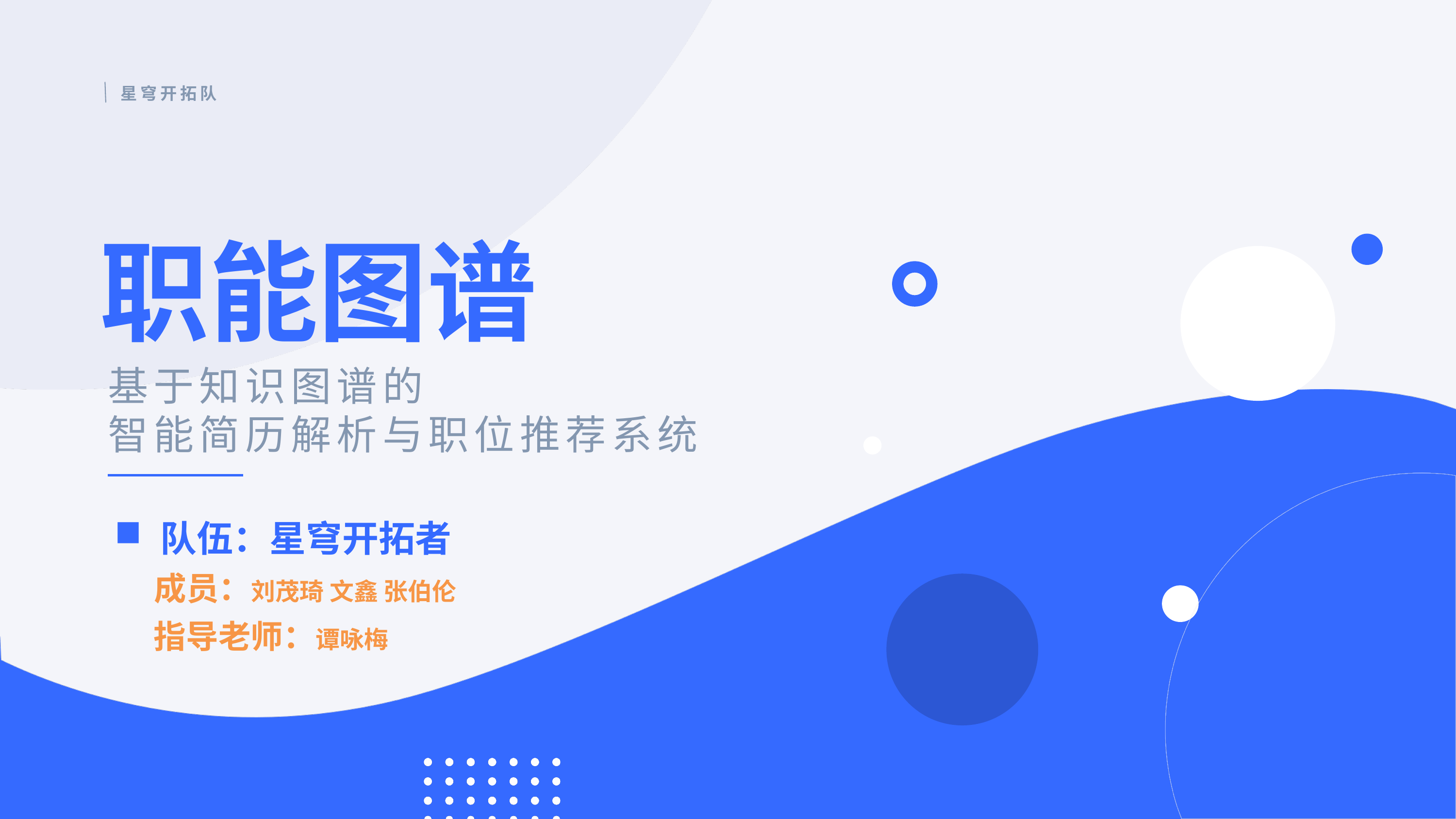

星穹开拓队

职能图谱

基于知识图谱的
智能简历解析与职位推荐系统

队伍：星穹开拓者
成员：刘茂琦 文鑫 张伯伦

指导老师：谭咏梅